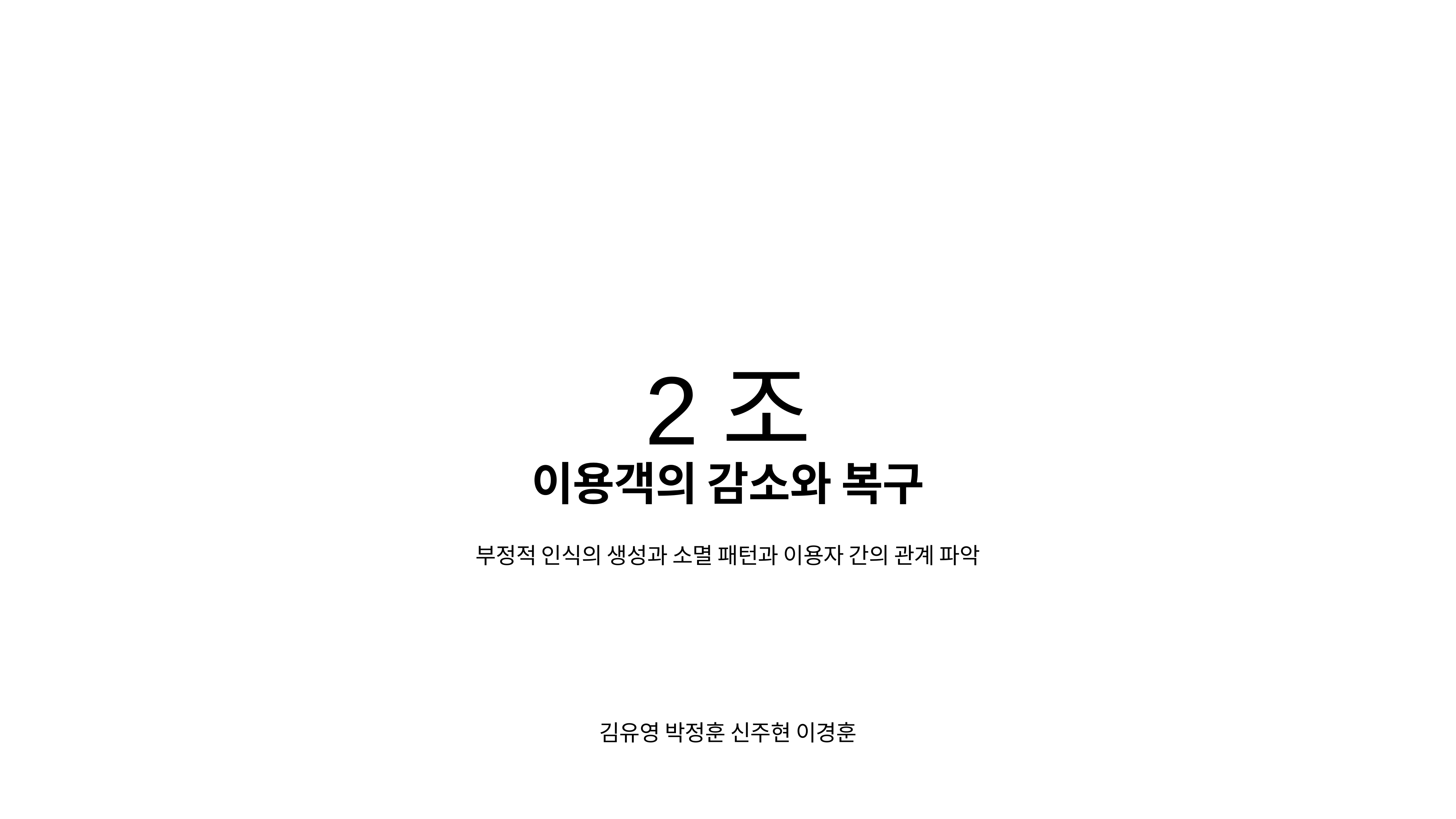

# 2조
이용객의 감소와 복구
부정적 인식의 생성과 소멸 패턴과 이용자 간의 관계 파악
김유영 박정훈 신주현 이경훈